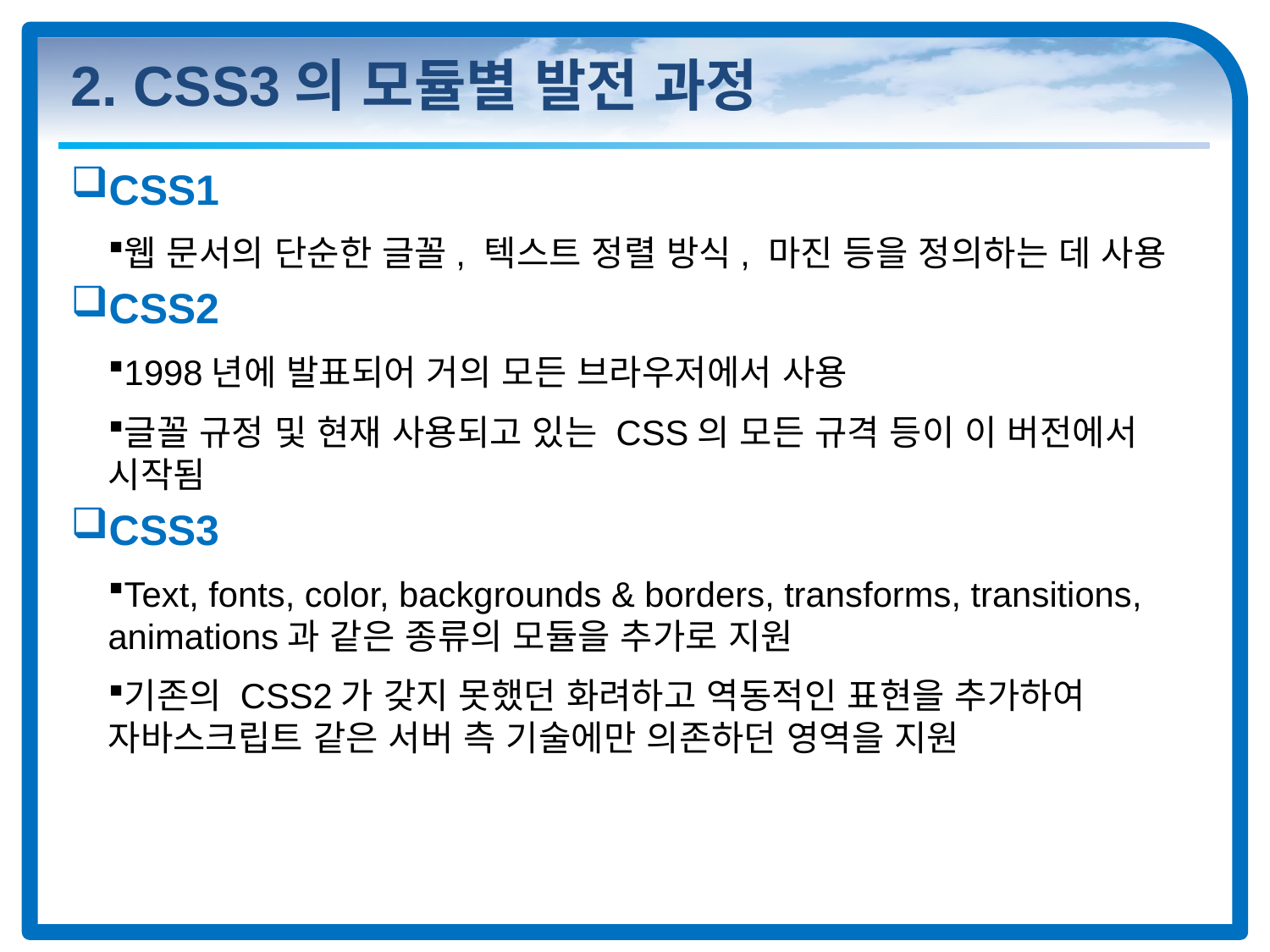

# 2. CSS3의 모듈별 발전 과정
CSS1
웹 문서의 단순한 글꼴, 텍스트 정렬 방식, 마진 등을 정의하는 데 사용
CSS2
1998년에 발표되어 거의 모든 브라우저에서 사용
글꼴 규정 및 현재 사용되고 있는 CSS의 모든 규격 등이 이 버전에서 시작됨
CSS3
Text, fonts, color, backgrounds & borders, transforms, transitions, animations과 같은 종류의 모듈을 추가로 지원
기존의 CSS2가 갖지 못했던 화려하고 역동적인 표현을 추가하여 자바스크립트 같은 서버 측 기술에만 의존하던 영역을 지원